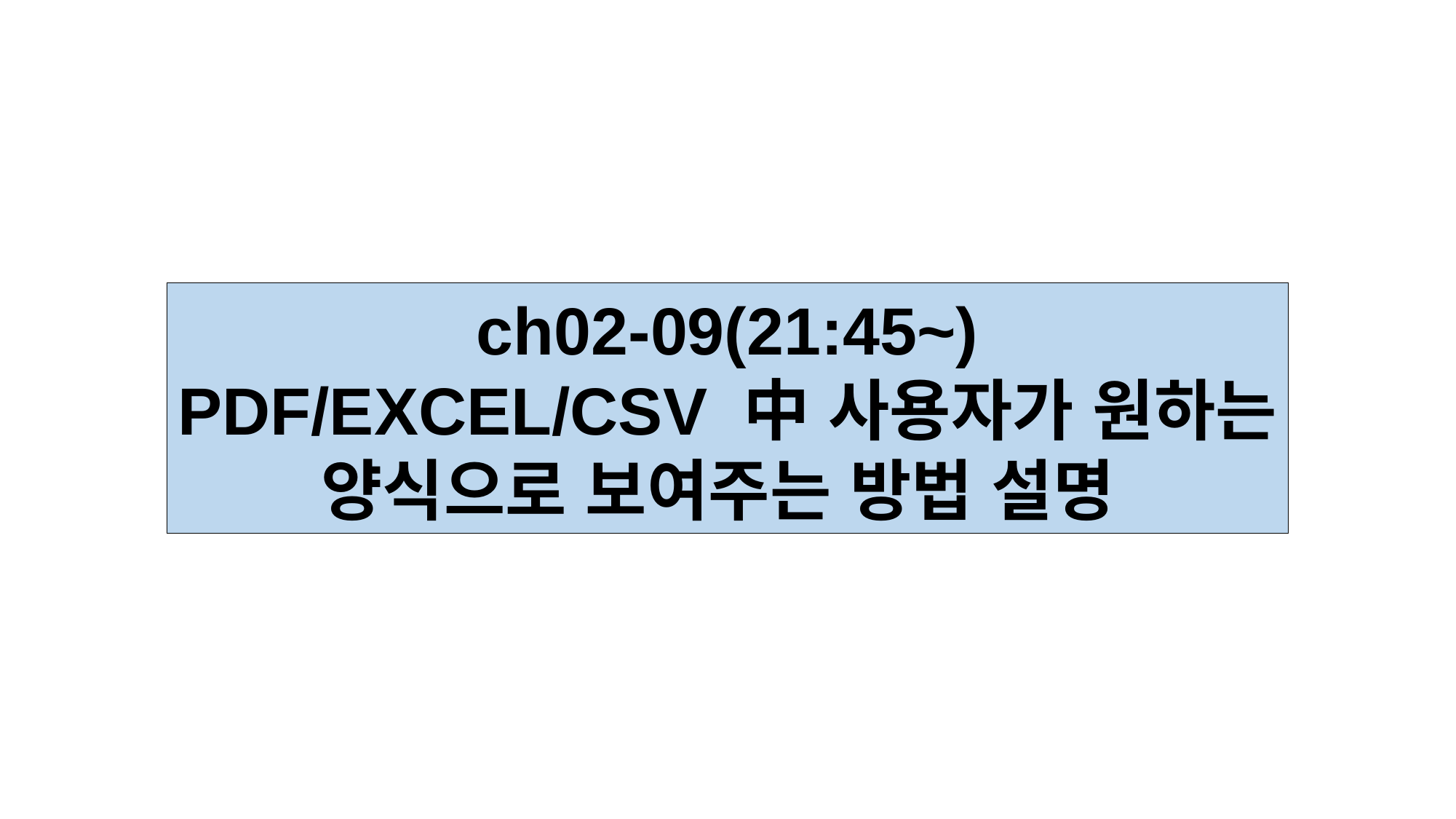

ch02-09(21:45~)
PDF/EXCEL/CSV 中 사용자가 원하는
양식으로 보여주는 방법 설명